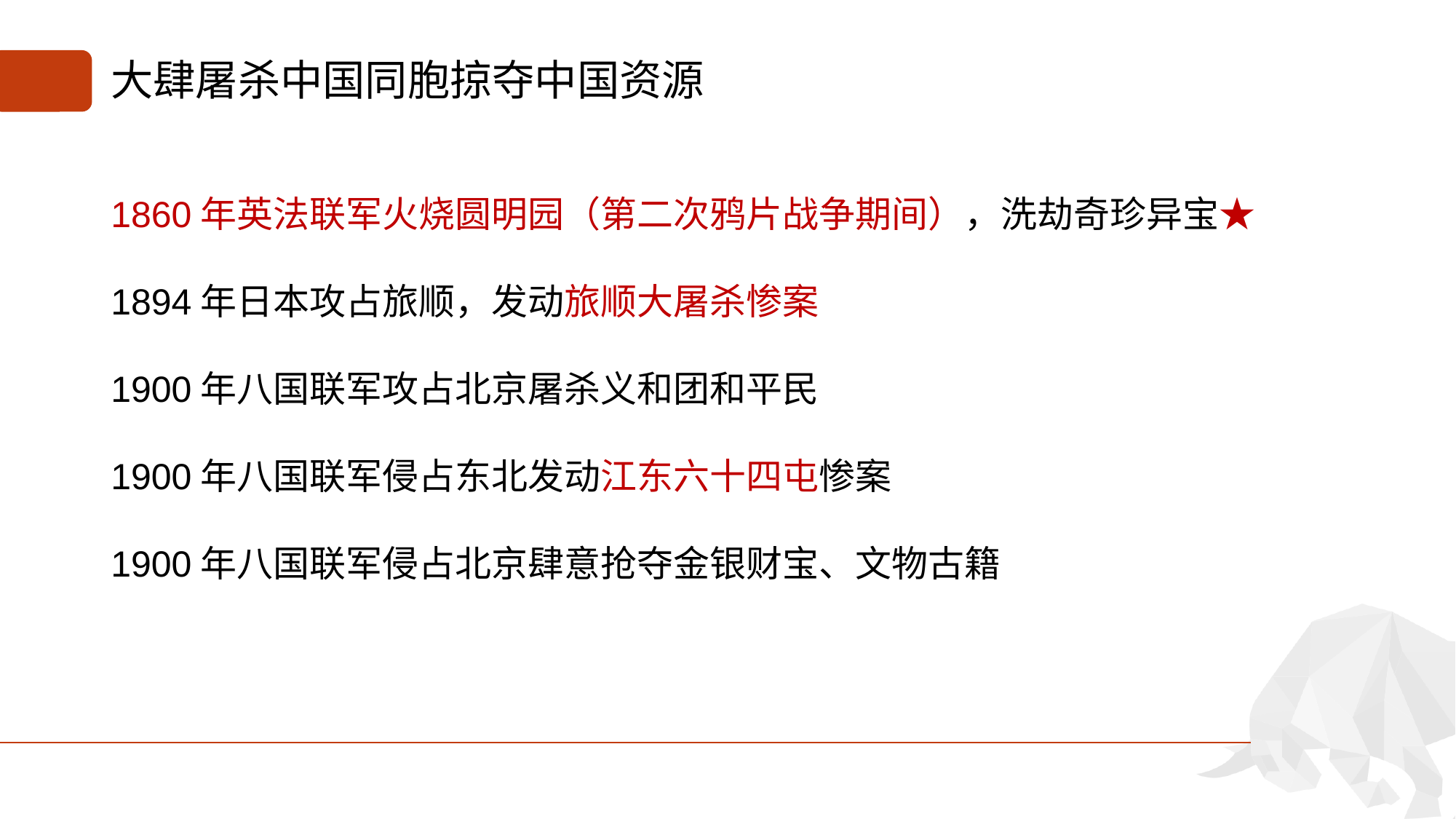

# 大肆屠杀中国同胞掠夺中国资源
1860年英法联军火烧圆明园（第二次鸦片战争期间），洗劫奇珍异宝★
1894年日本攻占旅顺，发动旅顺大屠杀惨案
1900年八国联军攻占北京屠杀义和团和平民
1900年八国联军侵占东北发动江东六十四屯惨案
1900年八国联军侵占北京肆意抢夺金银财宝、文物古籍